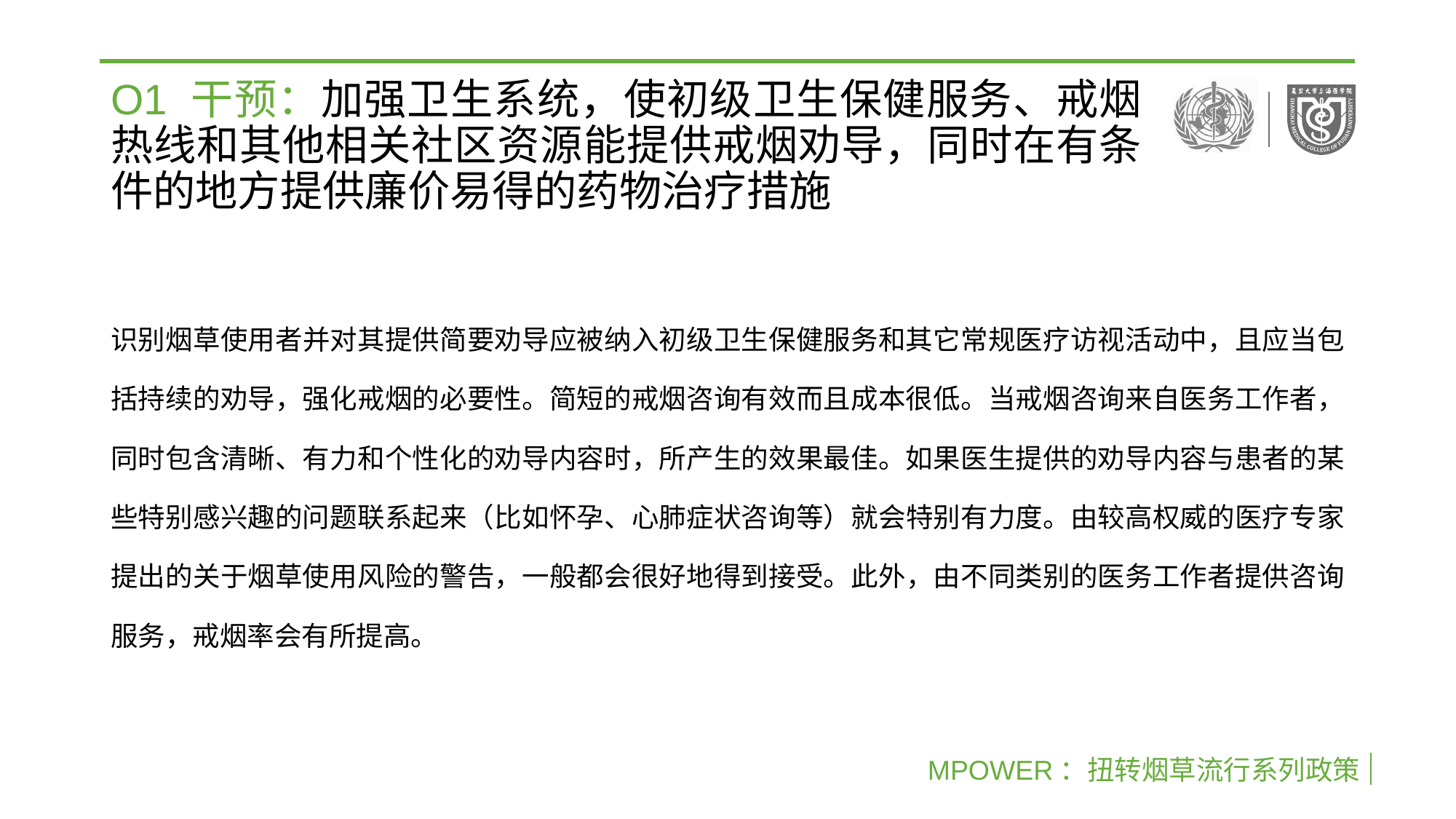

O1 干预：加强卫生系统，使初级卫生保健服务、戒烟热线和其他相关社区资源能提供戒烟劝导，同时在有条件的地方提供廉价易得的药物治疗措施
识别烟草使用者并对其提供简要劝导应被纳入初级卫生保健服务和其它常规医疗访视活动中，且应当包括持续的劝导，强化戒烟的必要性。简短的戒烟咨询有效而且成本很低。当戒烟咨询来自医务工作者，同时包含清晰、有力和个性化的劝导内容时，所产生的效果最佳。如果医生提供的劝导内容与患者的某些特别感兴趣的问题联系起来（比如怀孕、心肺症状咨询等）就会特别有力度。由较高权威的医疗专家提出的关于烟草使用风险的警告，一般都会很好地得到接受。此外，由不同类别的医务工作者提供咨询服务，戒烟率会有所提高。